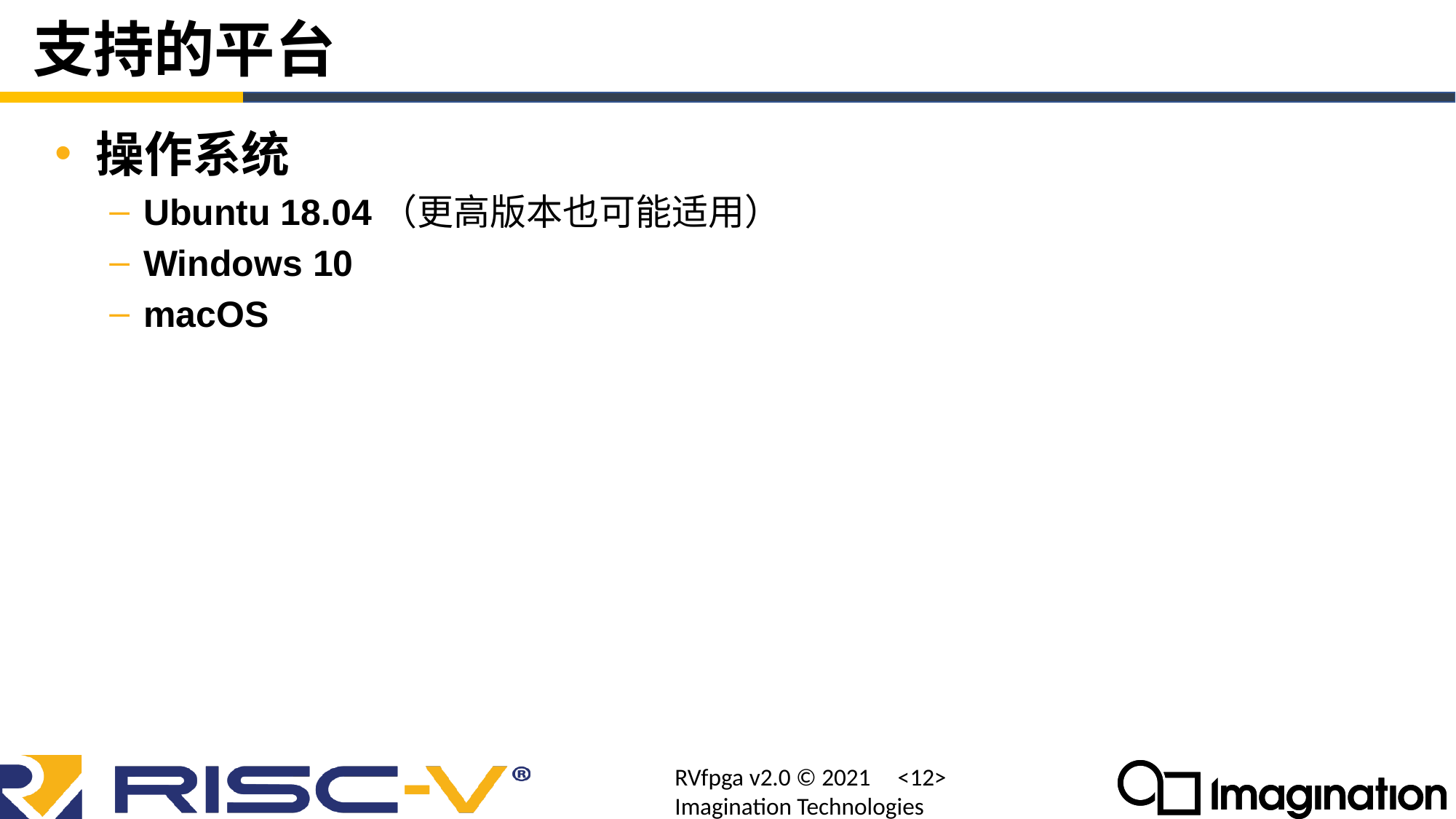

# 支持的平台
操作系统
Ubuntu 18.04（更高版本也可能适用）
Windows 10
macOS